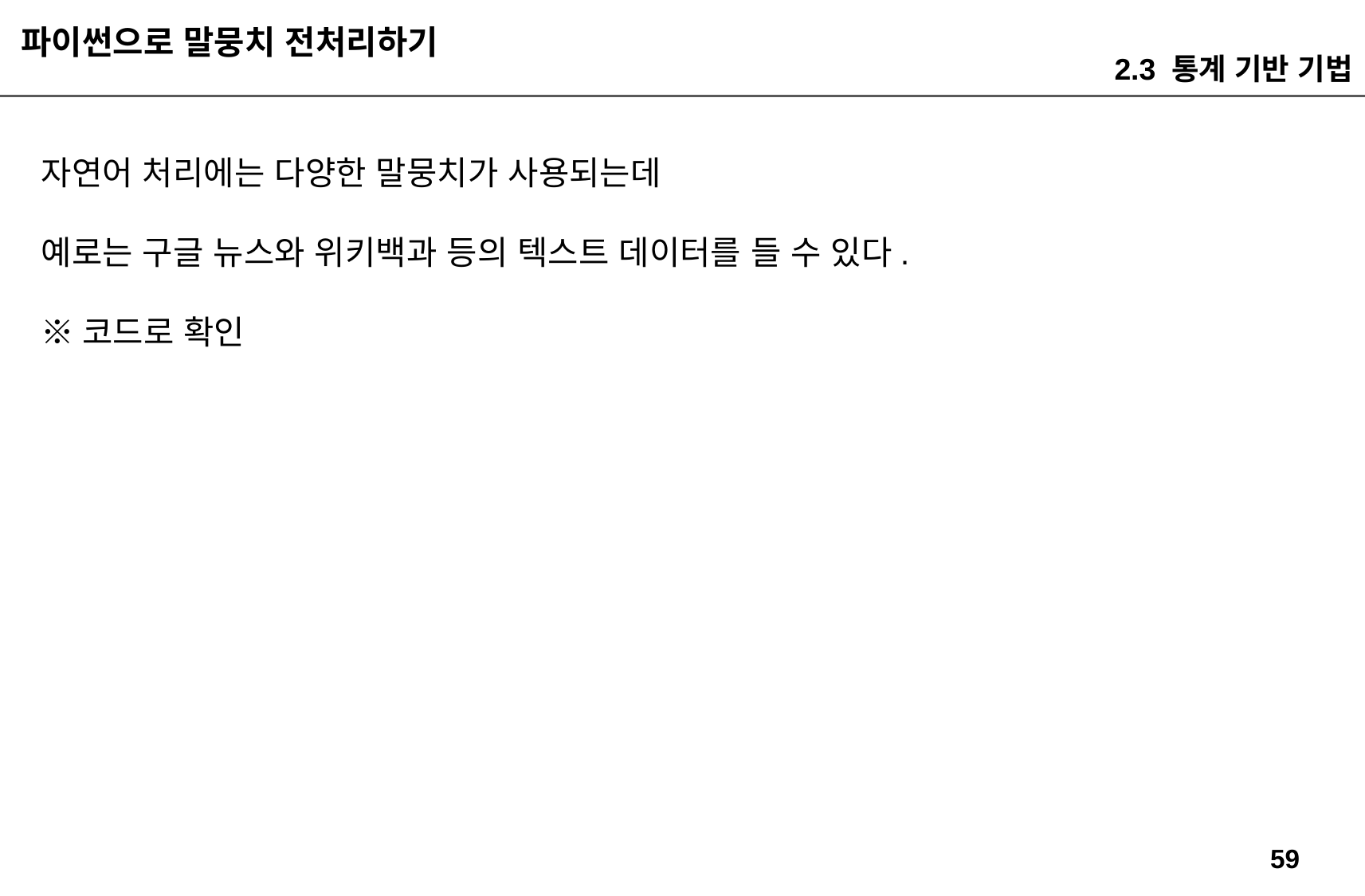

파이썬으로 말뭉치 전처리하기
2.3 통계 기반 기법
자연어 처리에는 다양한 말뭉치가 사용되는데

예로는 구글 뉴스와 위키백과 등의 텍스트 데이터를 들 수 있다.

※코드로 확인